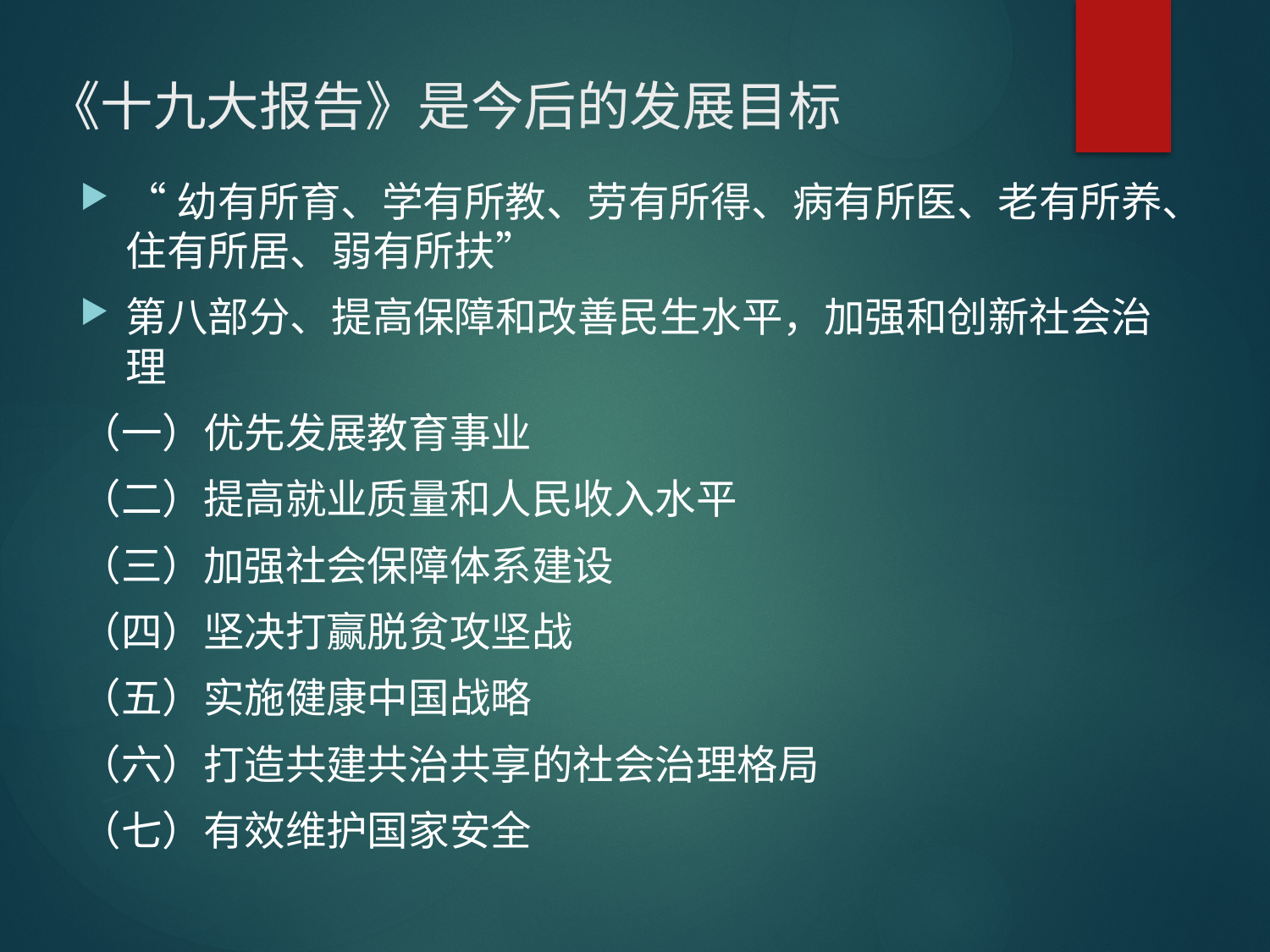

# 《十九大报告》是今后的发展目标
“幼有所育、学有所教、劳有所得、病有所医、老有所养、住有所居、弱有所扶”
第八部分、提高保障和改善民生水平，加强和创新社会治理
（一）优先发展教育事业
（二）提高就业质量和人民收入水平
（三）加强社会保障体系建设
（四）坚决打赢脱贫攻坚战
（五）实施健康中国战略
（六）打造共建共治共享的社会治理格局
（七）有效维护国家安全